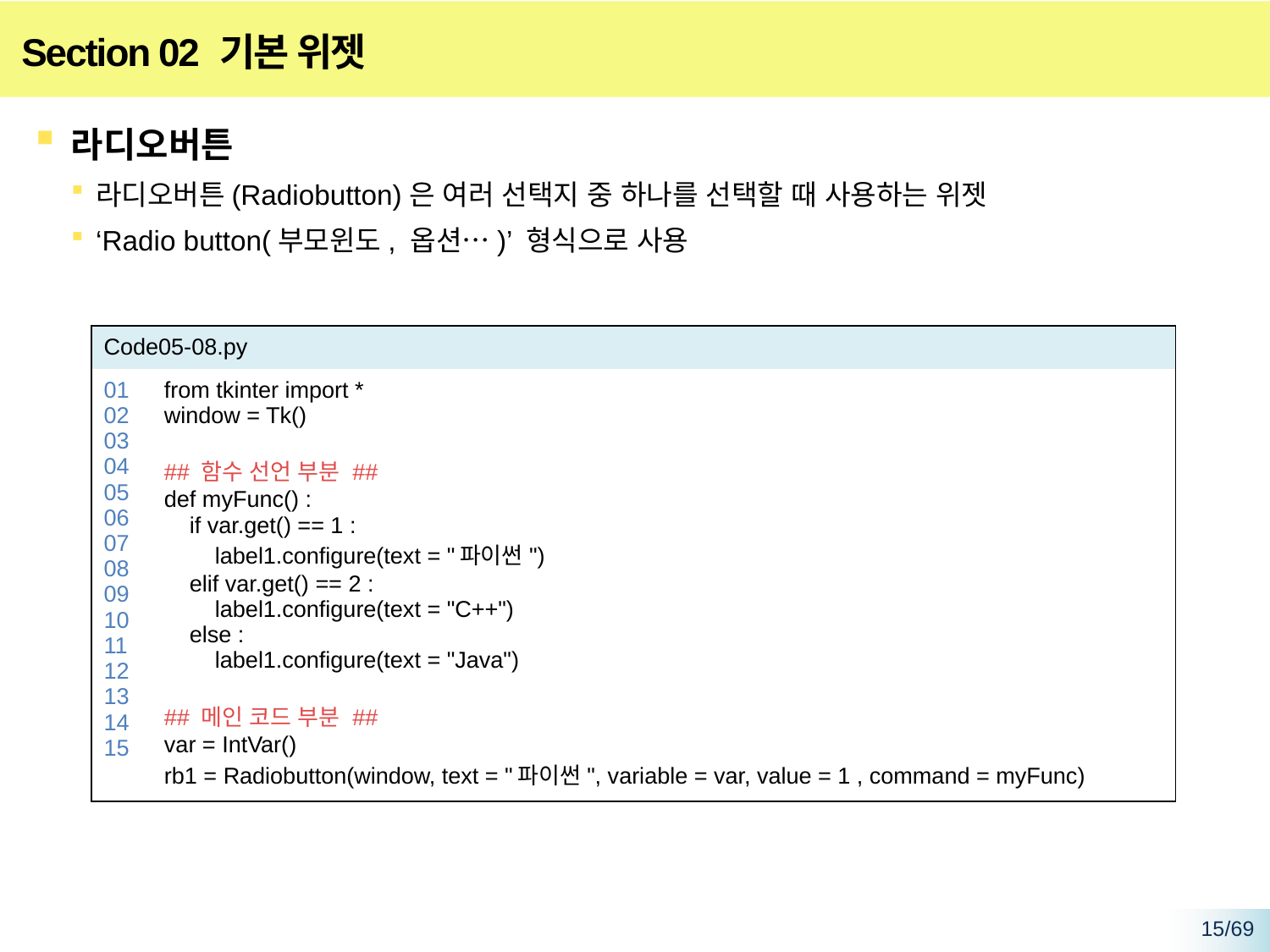

# Section 02 기본 위젯
라디오버튼
라디오버튼(Radiobutton)은 여러 선택지 중 하나를 선택할 때 사용하는 위젯
‘Radio button(부모윈도, 옵션…)’ 형식으로 사용
| Code05-08.py |  |
| --- | --- |
| 01 02 03 04 05 06 07 08 09 10 11 12 13 14 15 | from tkinter import \* window = Tk() ## 함수 선언 부분 ## def myFunc() : if var.get() == 1 : label1.configure(text = "파이썬") elif var.get() == 2 : label1.configure(text = "C++") else : label1.configure(text = "Java") ## 메인 코드 부분 ## var = IntVar() rb1 = Radiobutton(window, text = "파이썬", variable = var, value = 1 , command = myFunc) |